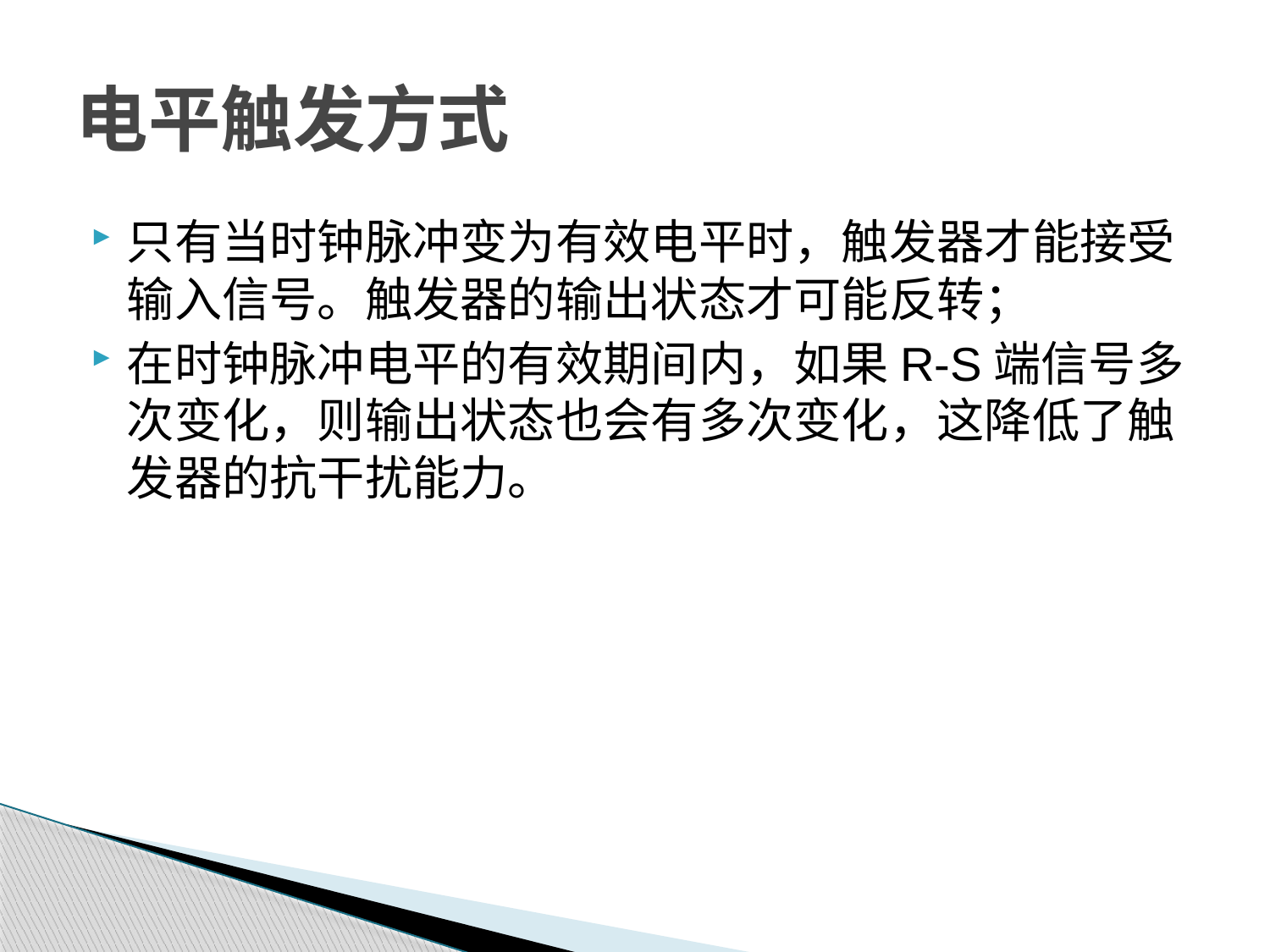

# 电平触发方式
只有当时钟脉冲变为有效电平时，触发器才能接受输入信号。触发器的输出状态才可能反转；
在时钟脉冲电平的有效期间内，如果R-S端信号多次变化，则输出状态也会有多次变化，这降低了触发器的抗干扰能力。